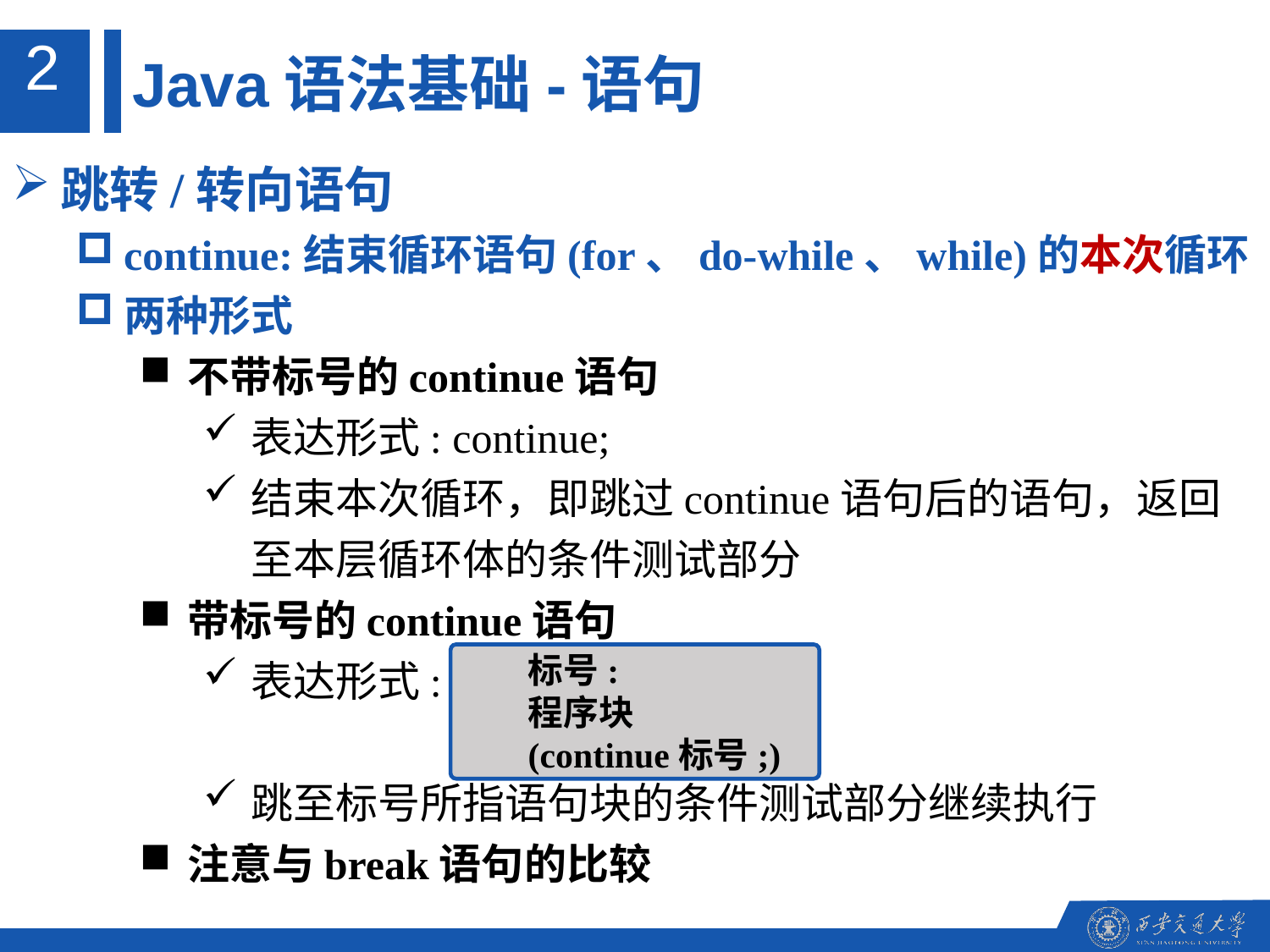

2
Java语法基础-语句

跳转/转向语句
continue:结束循环语句(for、do-while、while)的本次循环
两种形式
不带标号的continue语句
表达形式: continue;
结束本次循环，即跳过continue语句后的语句，返回至本层循环体的条件测试部分
带标号的continue语句
表达形式:

跳至标号所指语句块的条件测试部分继续执行
注意与break语句的比较

标号:
程序块
(continue标号;)